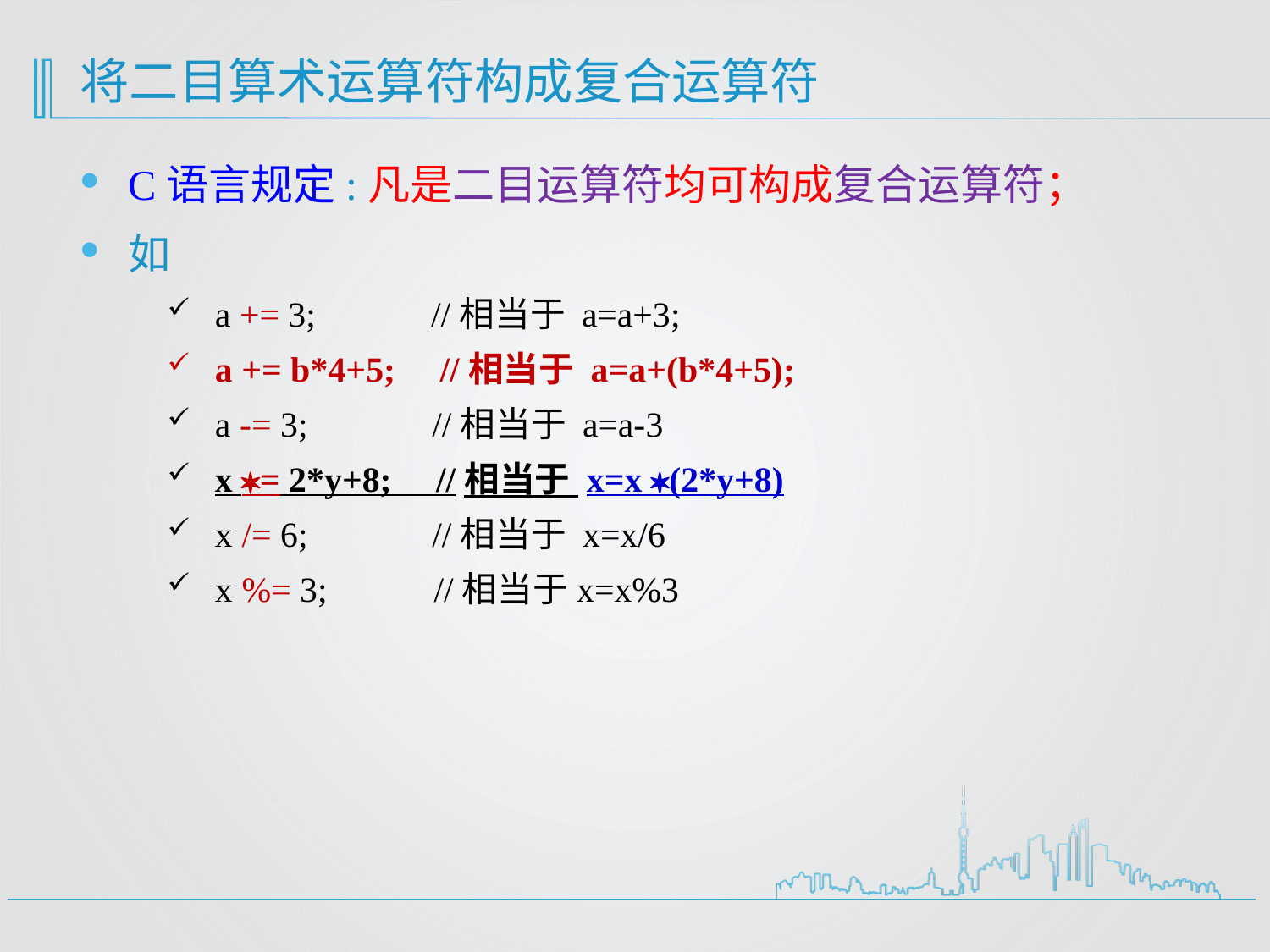

# 将二目算术运算符构成复合运算符
C语言规定:凡是二目运算符均可构成复合运算符；
如
a += 3;             //相当于 a=a+3;
a += b*4+5;     //相当于 a=a+(b*4+5);
a -= 3;              //相当于 a=a-3
x ∗= 2*y+8;     //相当于 x=x ∗(2*y+8)
x /= 6;              //相当于 x=x/6
x %= 3;            //相当于x=x%3